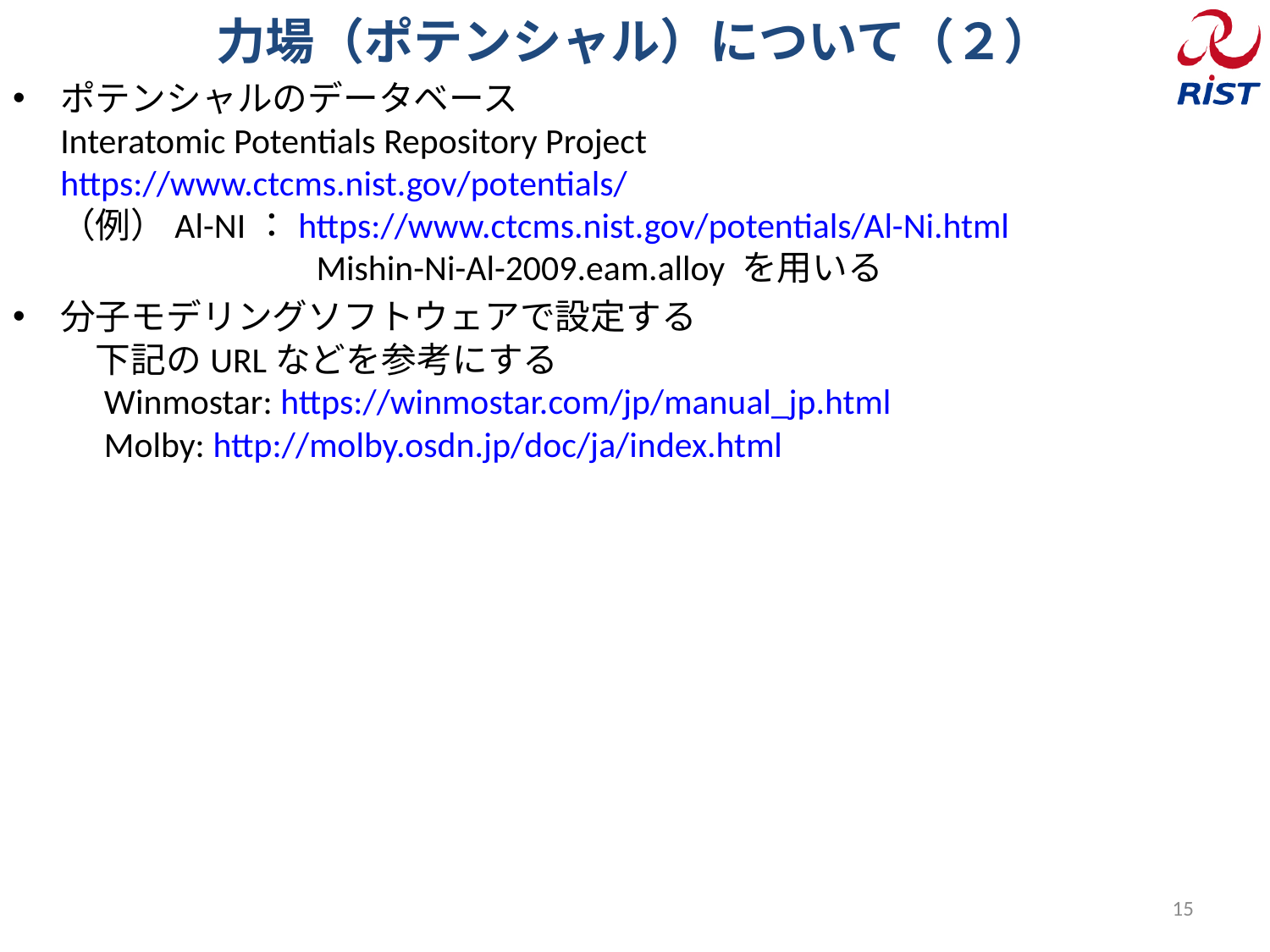

# 力場（ポテンシャル）について（２）
ポテンシャルのデータベース
Interatomic Potentials Repository Project
https://www.ctcms.nist.gov/potentials/
（例）Al-NI：https://www.ctcms.nist.gov/potentials/Al-Ni.html
　　　　　　　Mishin-Ni-Al-2009.eam.alloy を用いる
分子モデリングソフトウェアで設定する
　下記のURLなどを参考にする
　Winmostar: https://winmostar.com/jp/manual_jp.html
　Molby: http://molby.osdn.jp/doc/ja/index.html
15